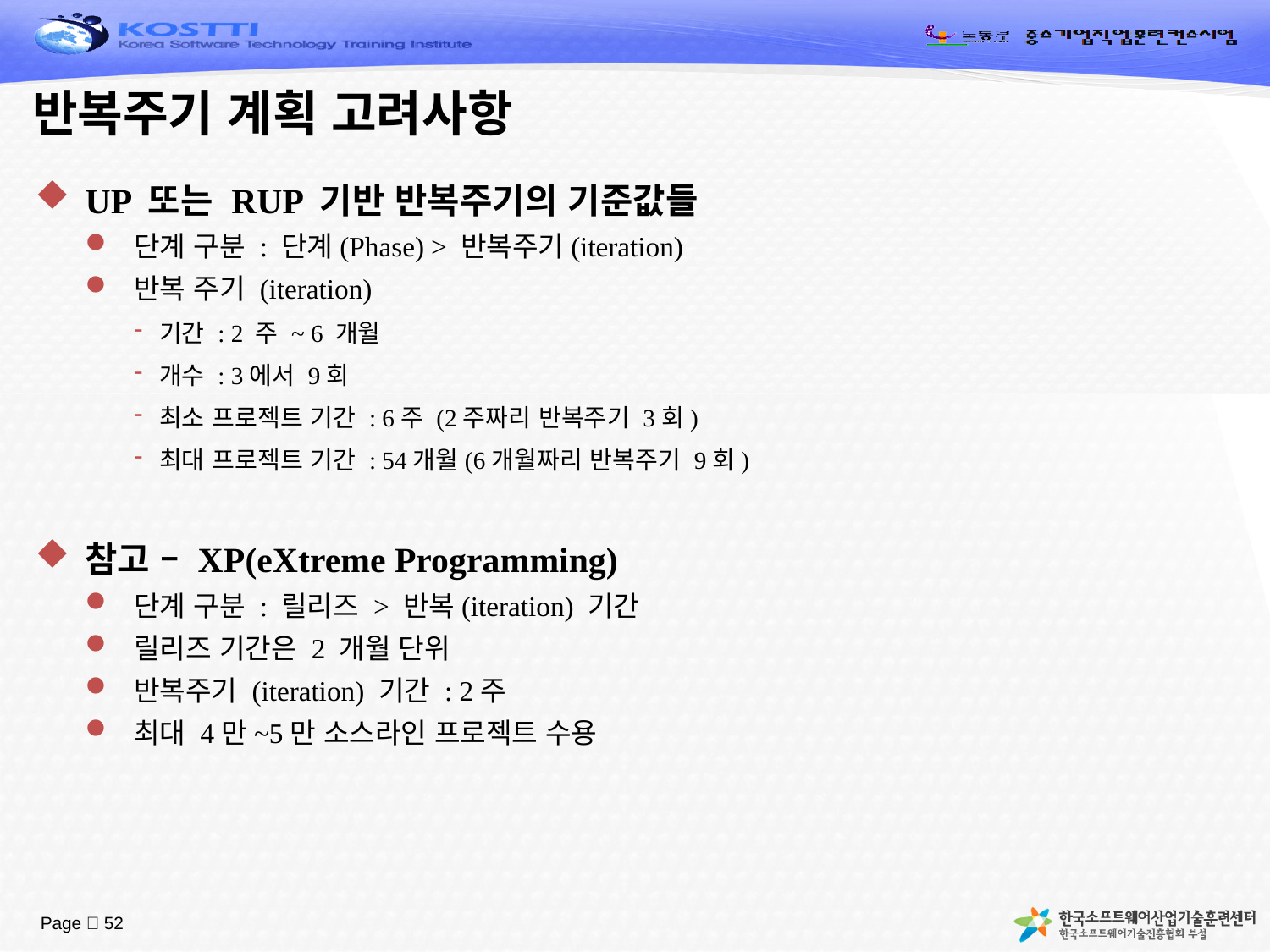

# 반복주기 계획 고려사항
UP 또는 RUP 기반 반복주기의 기준값들
단계 구분 : 단계(Phase) > 반복주기(iteration)
반복 주기 (iteration)
기간 : 2 주 ~ 6 개월
개수 : 3에서 9회
최소 프로젝트 기간 : 6주 (2주짜리 반복주기 3회)
최대 프로젝트 기간 : 54개월(6개월짜리 반복주기 9회)

참고 – XP(eXtreme Programming)
단계 구분 : 릴리즈 > 반복(iteration) 기간
릴리즈 기간은 2 개월 단위
반복주기 (iteration) 기간 : 2주
최대 4만~5만 소스라인 프로젝트 수용